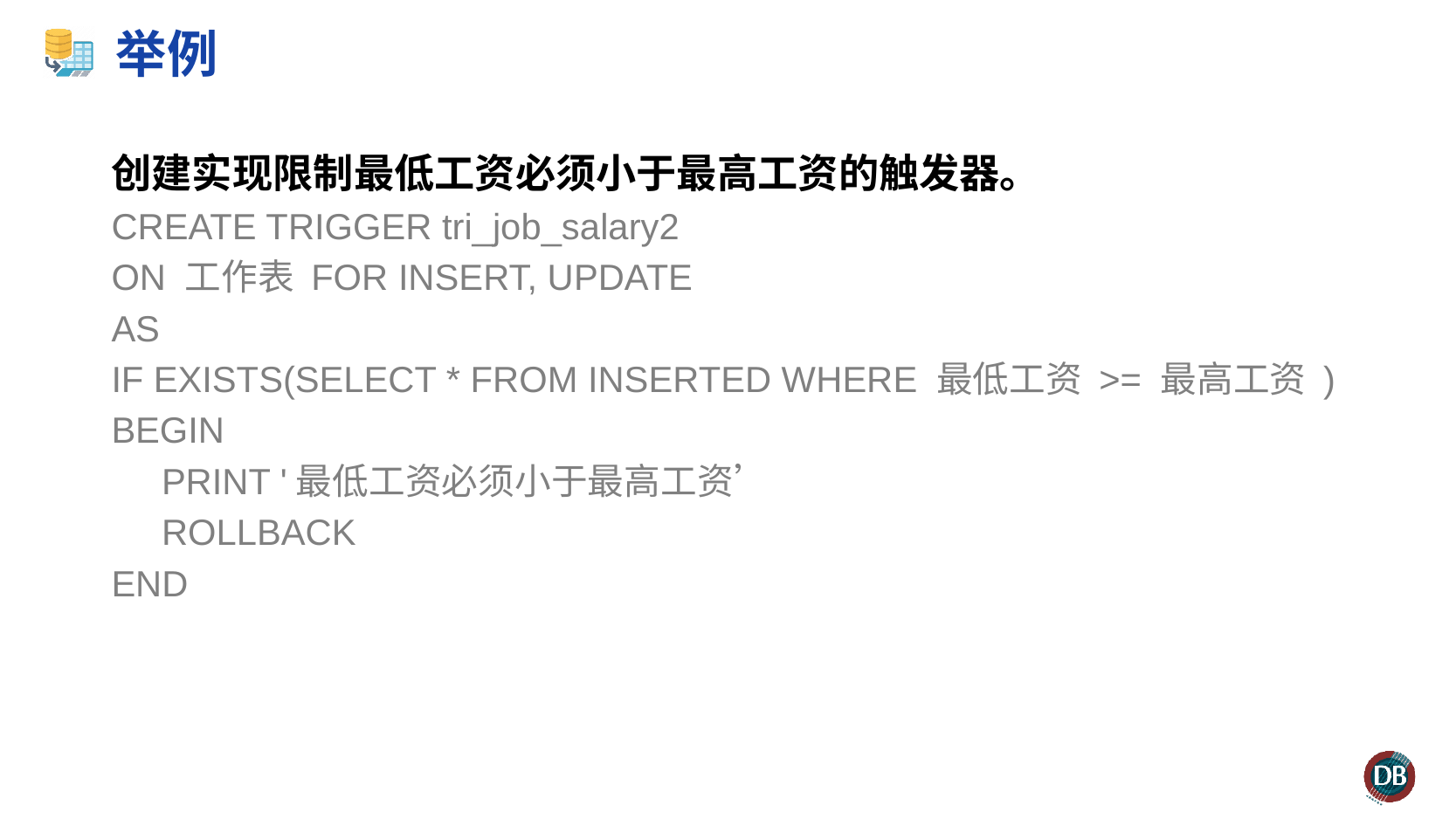

# 举例
创建实现限制最低工资必须小于最高工资的触发器。
CREATE TRIGGER tri_job_salary2
ON 工作表 FOR INSERT, UPDATE
AS
IF EXISTS(SELECT * FROM INSERTED WHERE 最低工资 >= 最高工资 )
BEGIN
     PRINT '最低工资必须小于最高工资’
     ROLLBACK
END